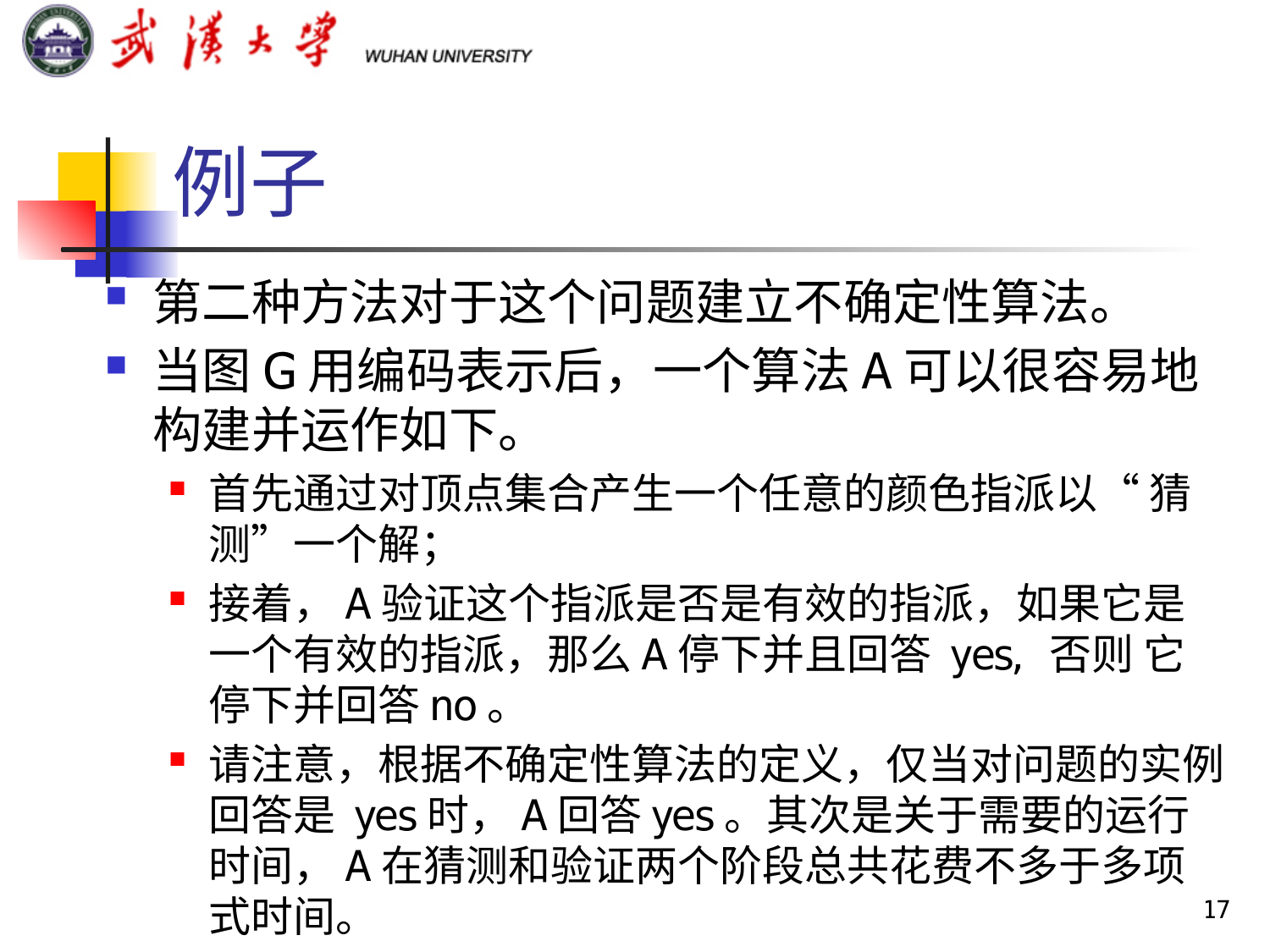

# 例子
第二种方法对于这个问题建立不确定性算法。
当图G用编码表示后，一个算法A可以很容易地构建并运作如下。
首先通过对顶点集合产生一个任意的颜色指派以“ 猜测”一个解；
接着，A验证这个指派是否是有效的指派，如果它是一个有效的指派，那么A停下并且回答 yes, 否则 它停下并回答no。
请注意，根据不确定性算法的定义，仅当对问题的实例回答是 yes时，A回答yes。其次是关于需要的运行时间，A在猜测和验证两个阶段总共花费不多于多项式时间。
17